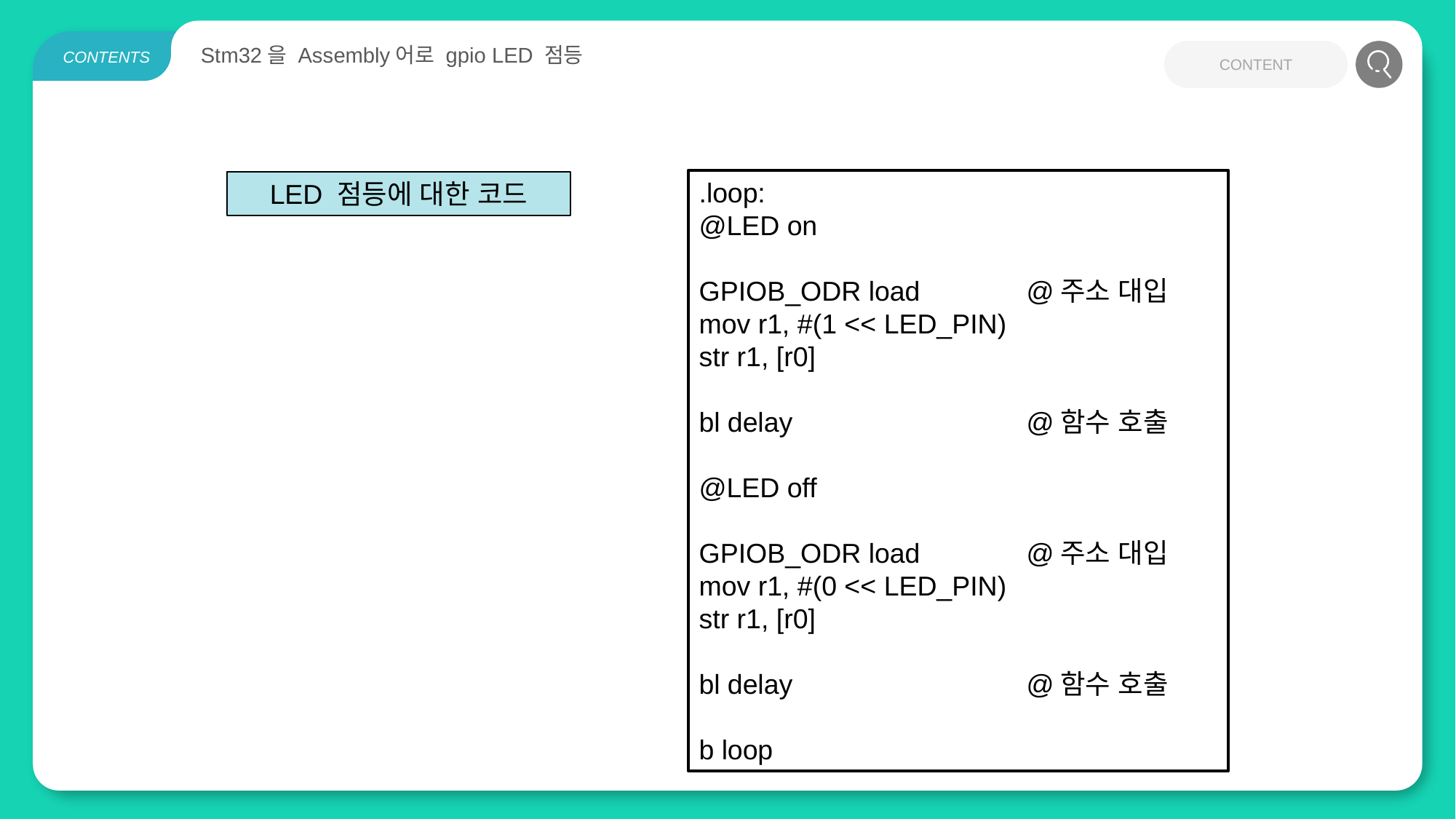

Stm32을 Assembly어로 gpio LED 점등

CONTENT

CONTENTS

.loop:
@LED on

GPIOB_ODR load 	@주소 대입
mov r1, #(1 << LED_PIN)
str r1, [r0]

bl delay 			@함수 호출

@LED off

GPIOB_ODR load 	@주소 대입
mov r1, #(0 << LED_PIN)
str r1, [r0]

bl delay 			@함수 호출

b loop
LED 점등에 대한 코드